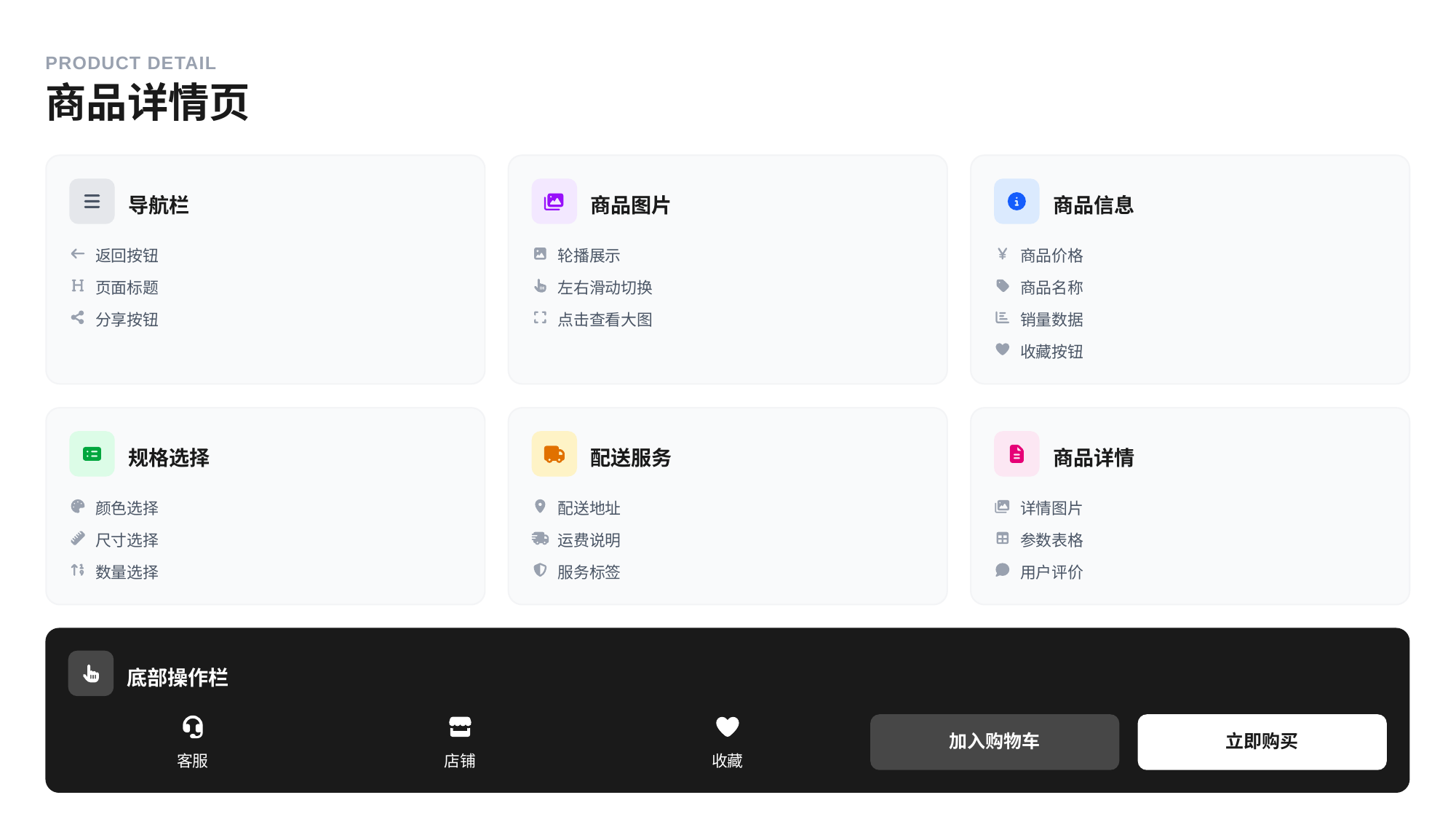

PRODUCT DETAIL
商品详情页

导航栏
商品图片
商品信息

返回按钮
轮播展示
商品价格

页面标题
左右滑动切换
商品名称

分享按钮
点击查看大图
销量数据

收藏按钮

规格选择
配送服务
商品详情

颜色选择
配送地址
详情图片

尺寸选择
运费说明
参数表格

数量选择
服务标签
用户评价

底部操作栏

加入购物车
立即购买
客服
店铺
收藏